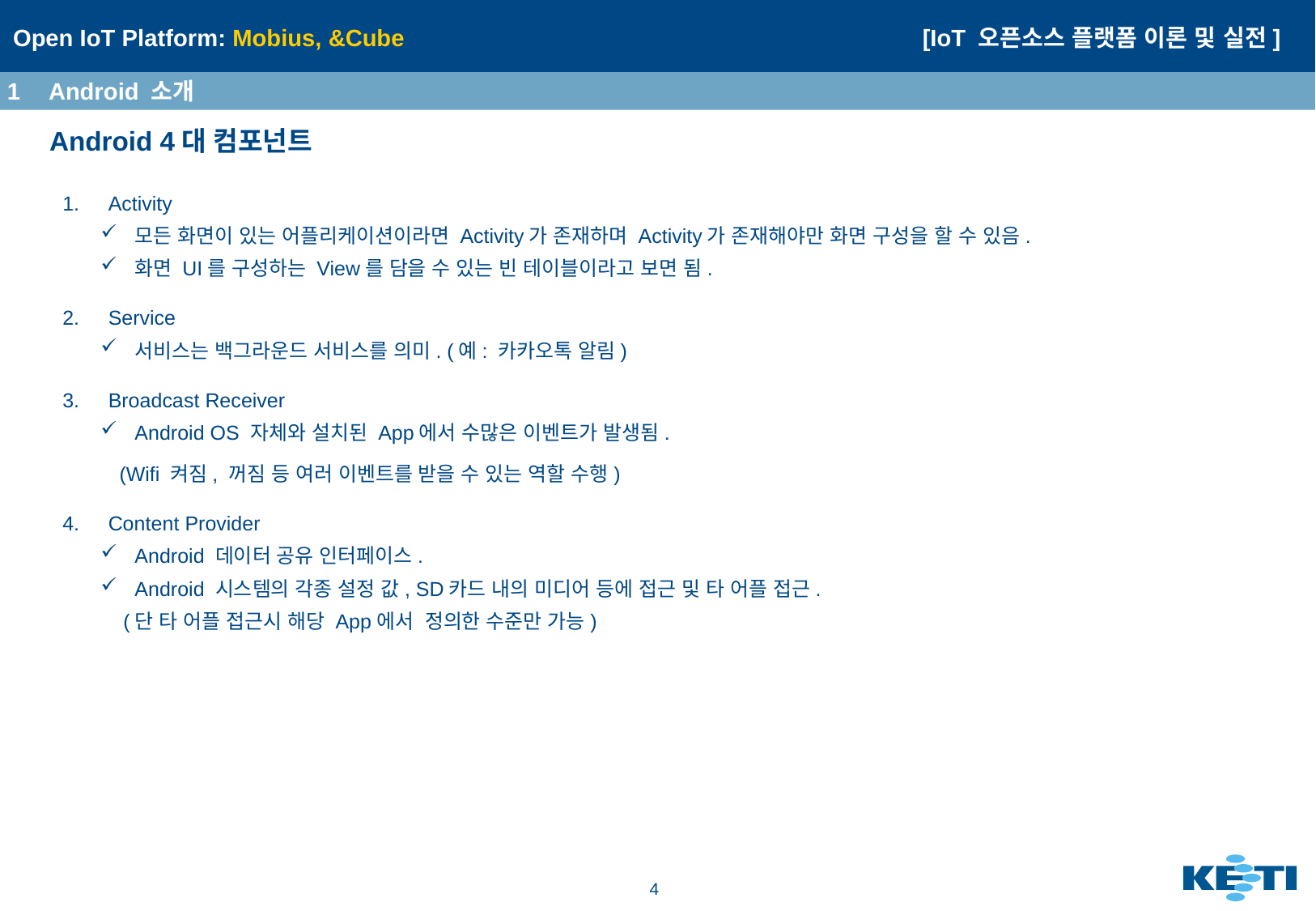

1	Android 소개
# Android 4대 컴포넌트
Activity
모든 화면이 있는 어플리케이션이라면 Activity가 존재하며 Activity가 존재해야만 화면 구성을 할 수 있음.
화면 UI를 구성하는 View를 담을 수 있는 빈 테이블이라고 보면 됨.
Service
서비스는 백그라운드 서비스를 의미. (예: 카카오톡 알림)
Broadcast Receiver
Android OS 자체와 설치된 App에서 수많은 이벤트가 발생됨.
          (Wifi 켜짐, 꺼짐 등 여러 이벤트를 받을 수 있는 역할 수행)
Content Provider
Android 데이터 공유 인터페이스.
Android 시스템의 각종 설정 값, SD카드 내의 미디어 등에 접근 및 타 어플 접근.
    (단 타 어플 접근시 해당 App에서  정의한 수준만 가능)